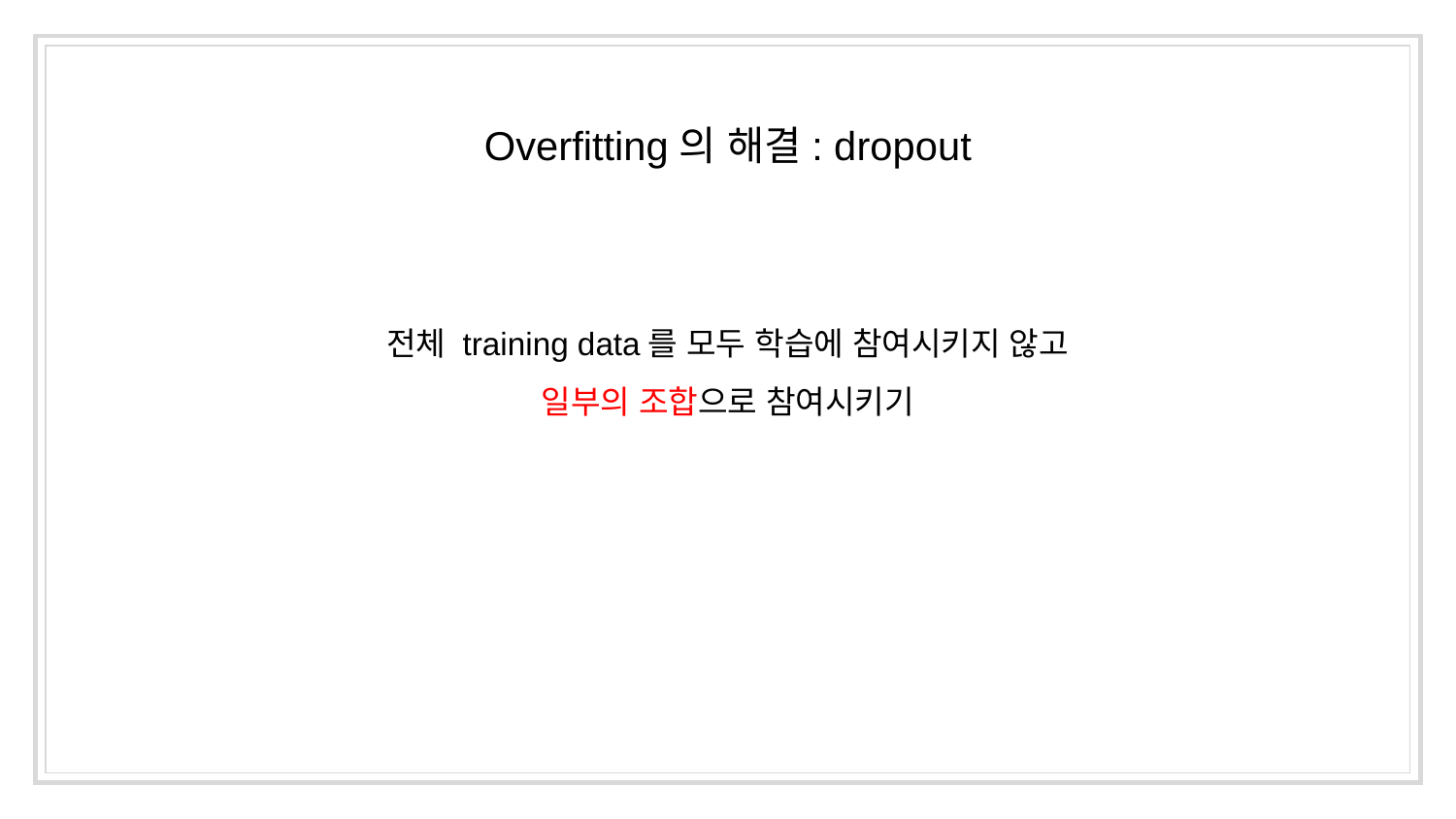

Overfitting의 해결: dropout
전체 training data를 모두 학습에 참여시키지 않고
일부의 조합으로 참여시키기